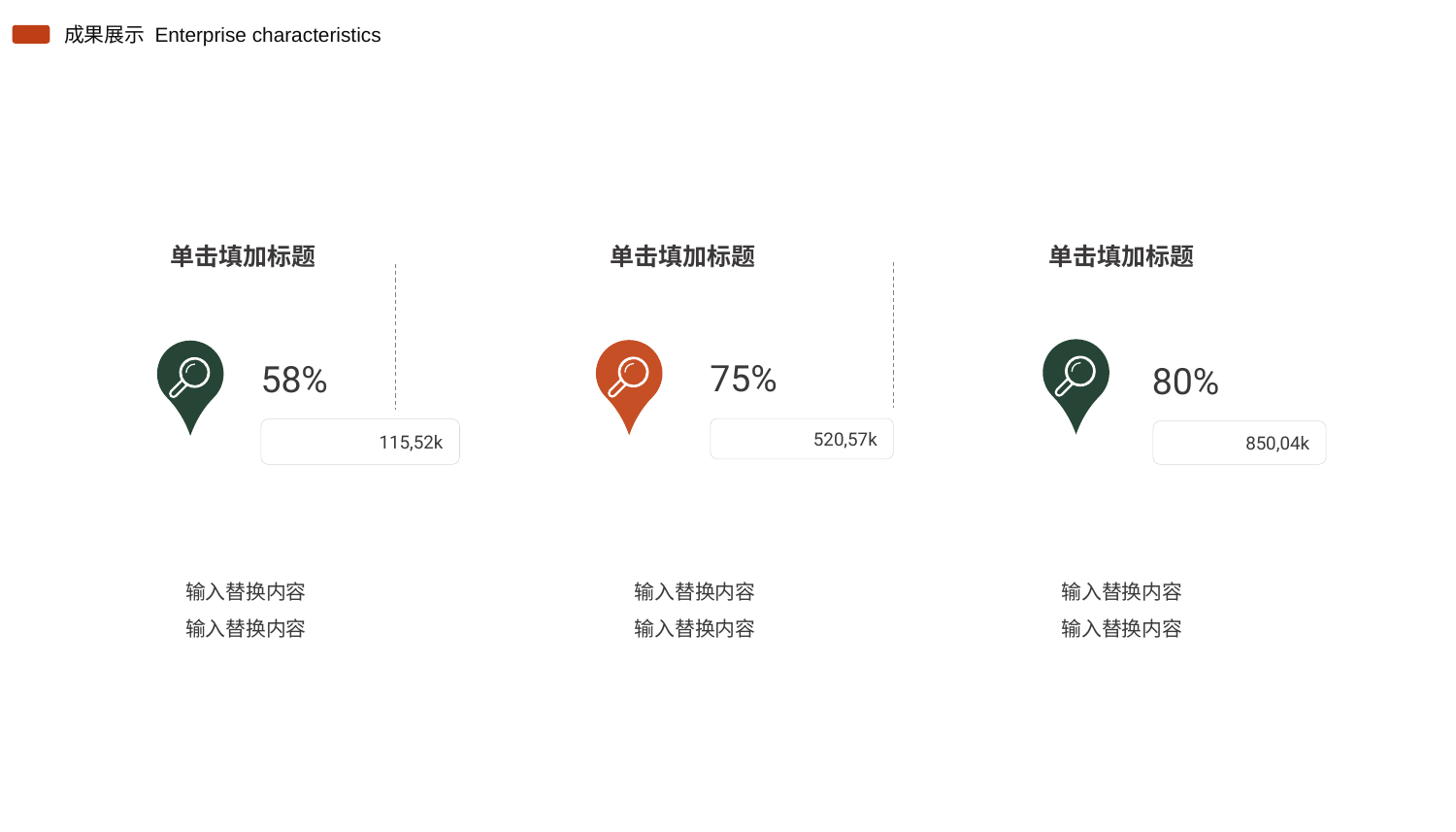

Enterprise characteristics
成果展示

单击填加标题
单击填加标题
单击填加标题

75%
58%
80%

520,57k
115,52k
850,04k
输入替换内容
输入替换内容
输入替换内容
输入替换内容
输入替换内容
输入替换内容